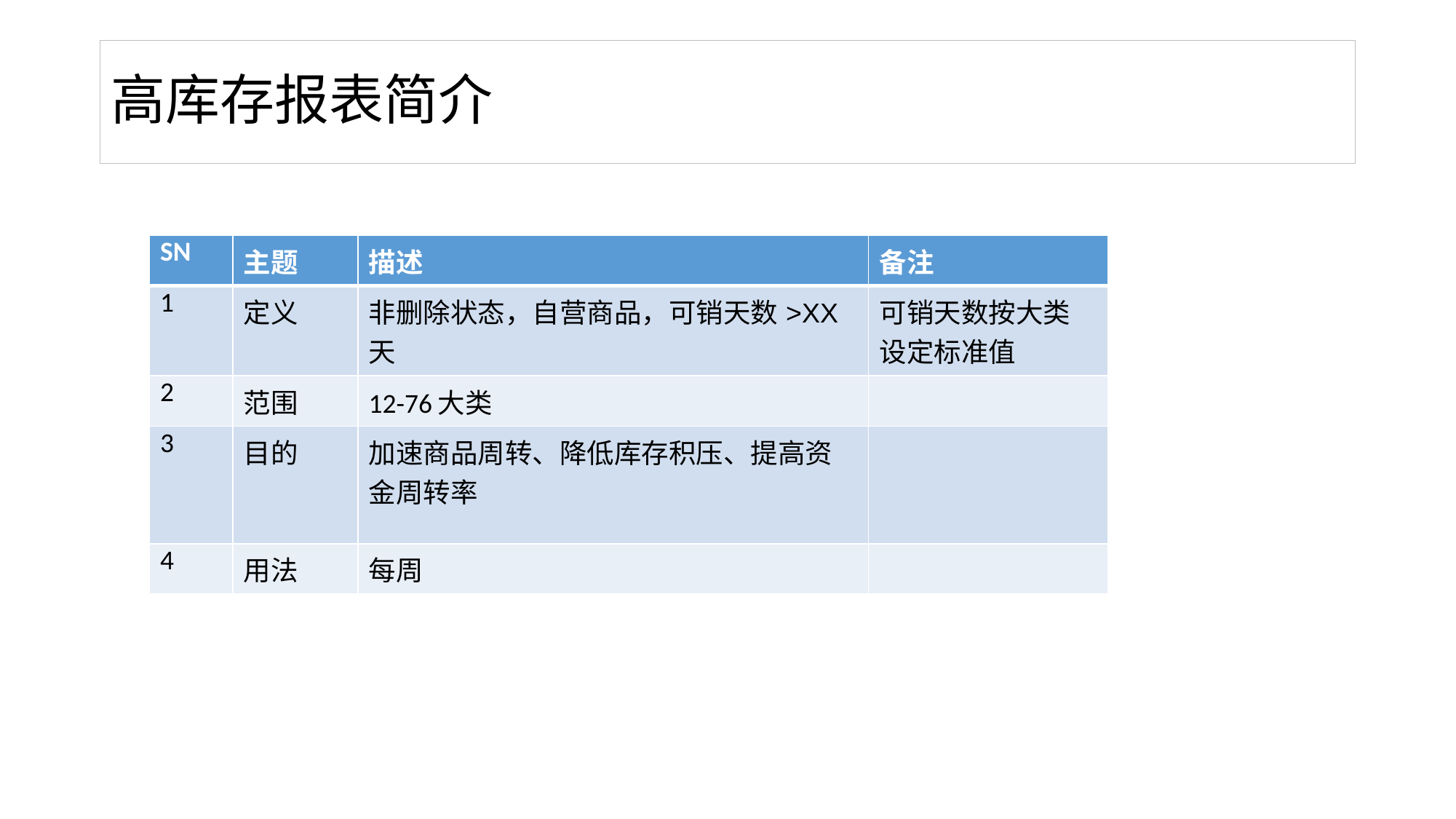

# 高库存报表简介

| SN | 主题 | 描述 | 备注 |
| --- | --- | --- | --- |
| 1 | 定义 | 非删除状态，自营商品，可销天数>XX天 | 可销天数按大类设定标准值 |
| 2 | 范围 | 12-76大类 |  |
| 3 | 目的 | 加速商品周转、降低库存积压、提高资金周转率 |  |
| 4 | 用法 | 每周 |  |